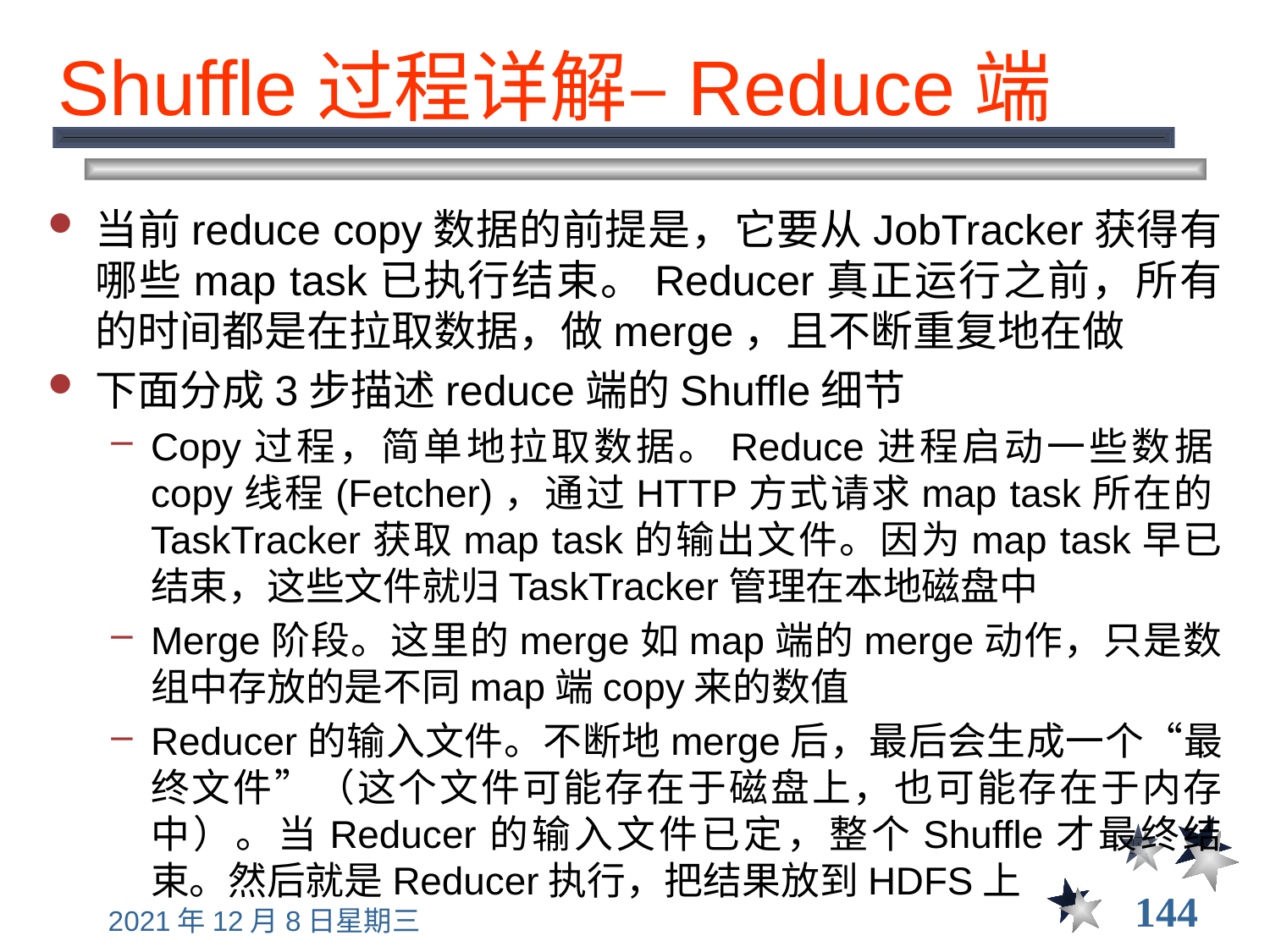

# Shuffle过程详解–Reduce端
当前reduce copy数据的前提是，它要从JobTracker获得有哪些map task已执行结束。Reducer真正运行之前，所有的时间都是在拉取数据，做merge，且不断重复地在做
下面分成3步描述reduce端的Shuffle细节
Copy过程，简单地拉取数据。Reduce进程启动一些数据copy线程(Fetcher)，通过HTTP方式请求map task所在的TaskTracker获取map task的输出文件。因为map task早已结束，这些文件就归TaskTracker管理在本地磁盘中
Merge阶段。这里的merge如map端的merge动作，只是数组中存放的是不同map端copy来的数值
Reducer的输入文件。不断地merge后，最后会生成一个“最终文件”（这个文件可能存在于磁盘上，也可能存在于内存中）。当Reducer的输入文件已定，整个Shuffle才最终结束。然后就是Reducer执行，把结果放到HDFS上

144
2021年12月8日星期三
大数据管理----前言